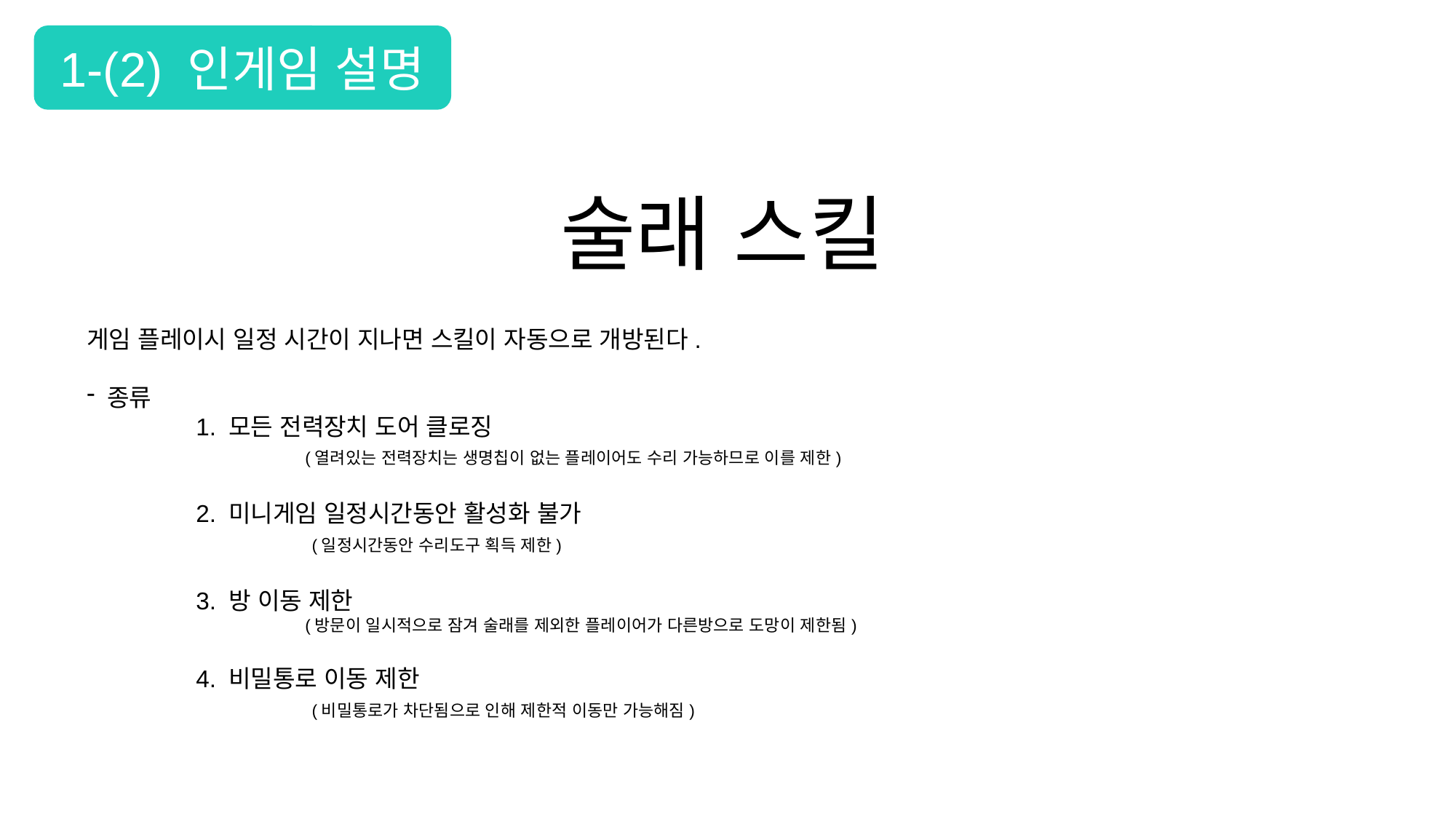

1-(2) 인게임 설명

술래 스킬

게임 플레이시 일정 시간이 지나면 스킬이 자동으로 개방된다.

종류
	1. 모든 전력장치 도어 클로징
		(열려있는 전력장치는 생명칩이 없는 플레이어도 수리 가능하므로 이를 제한)

	2. 미니게임 일정시간동안 활성화 불가
		 (일정시간동안 수리도구 획득 제한)

	3. 방 이동 제한
		(방문이 일시적으로 잠겨 술래를 제외한 플레이어가 다른방으로 도망이 제한됨)

	4. 비밀통로 이동 제한
		 (비밀통로가 차단됨으로 인해 제한적 이동만 가능해짐)